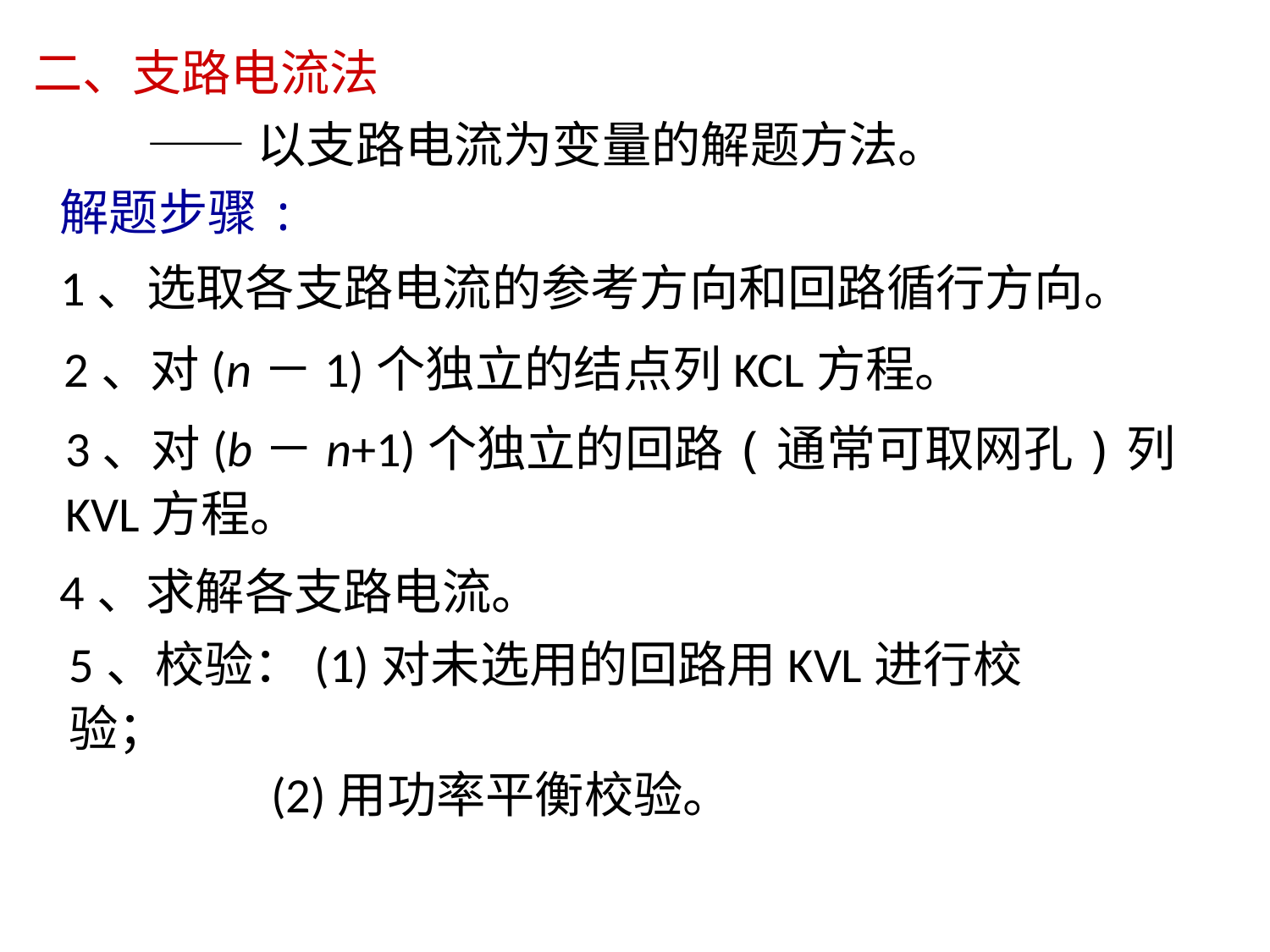

二、支路电流法
——以支路电流为变量的解题方法。
解题步骤:
1、选取各支路电流的参考方向和回路循行方向。
2、对(n－1)个独立的结点列KCL方程。
3、对(b－n+1)个独立的回路(通常可取网孔)列KVL方程。
4、求解各支路电流。
5、校验：(1)对未选用的回路用KVL进行校验；
                  (2)用功率平衡校验。